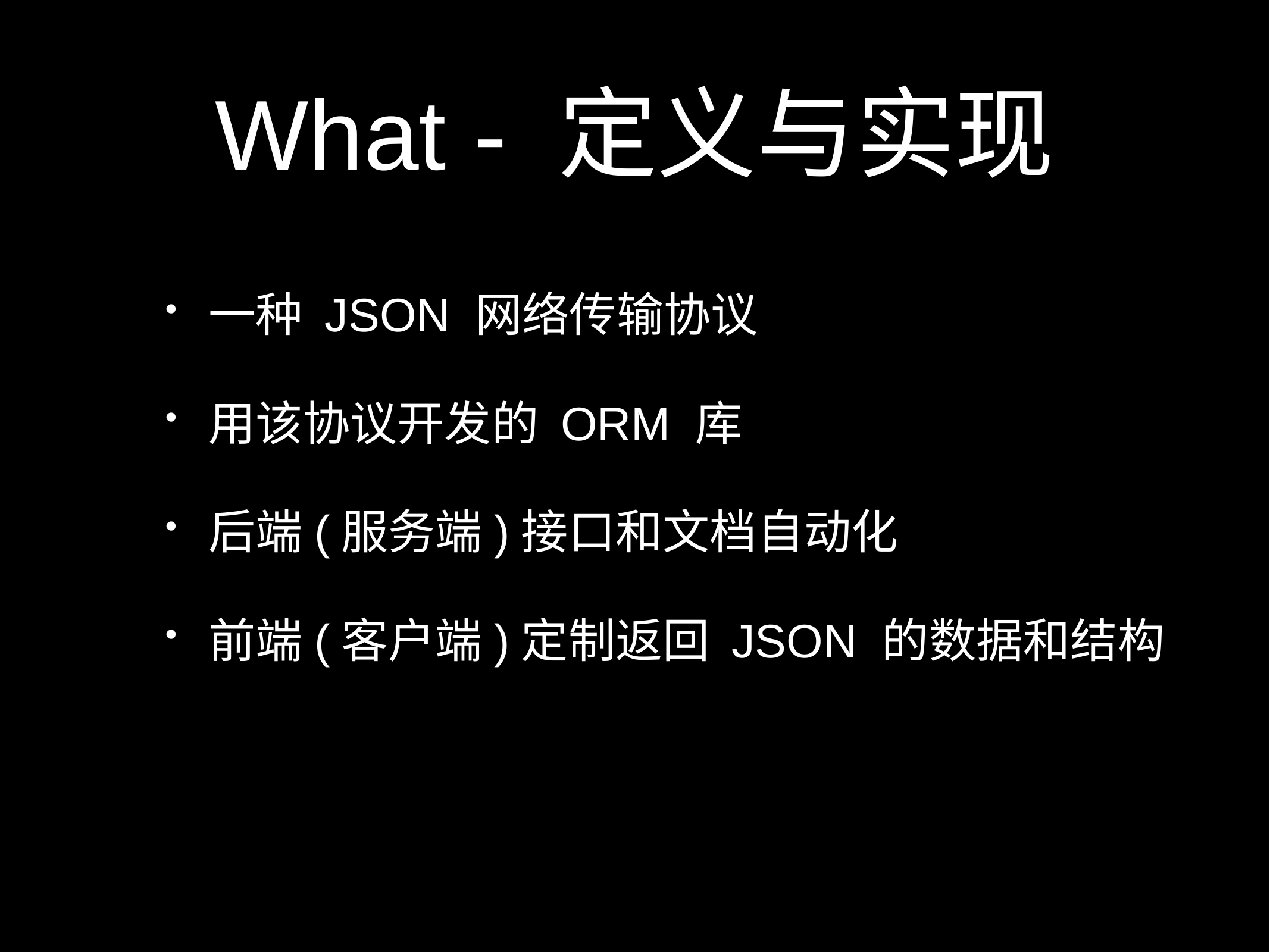

# What - 定义与实现
一种 JSON 网络传输协议
用该协议开发的 ORM 库
后端(服务端)接口和文档自动化
前端(客户端)定制返回 JSON 的数据和结构